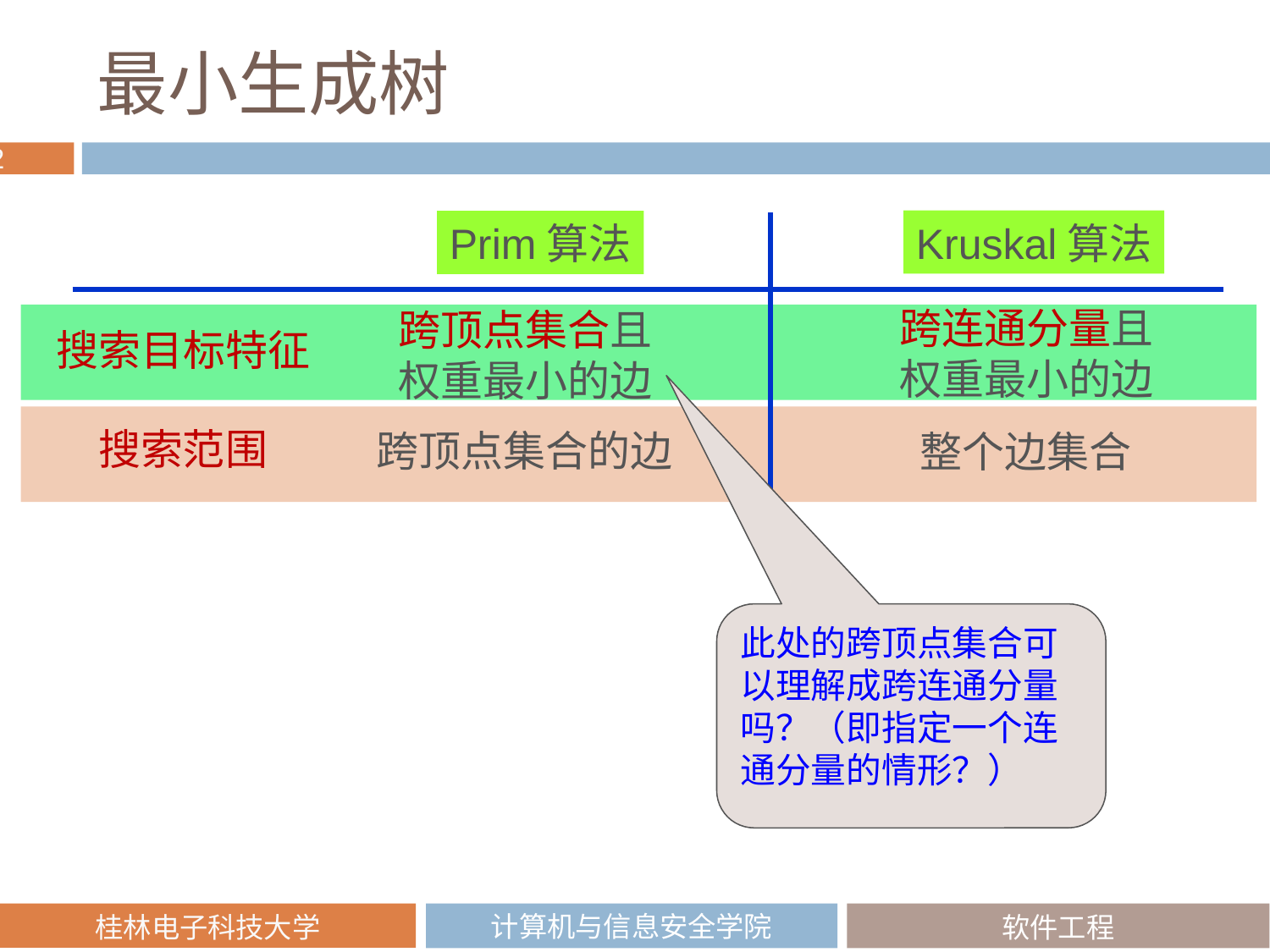

# 最小生成树
Kruskal算法
Prim算法
跨连通分量且
权重最小的边
跨顶点集合且
权重最小的边

搜索目标特征

搜索范围
跨顶点集合的边
整个边集合
此处的跨顶点集合可以理解成跨连通分量吗？（即指定一个连通分量的情形？）